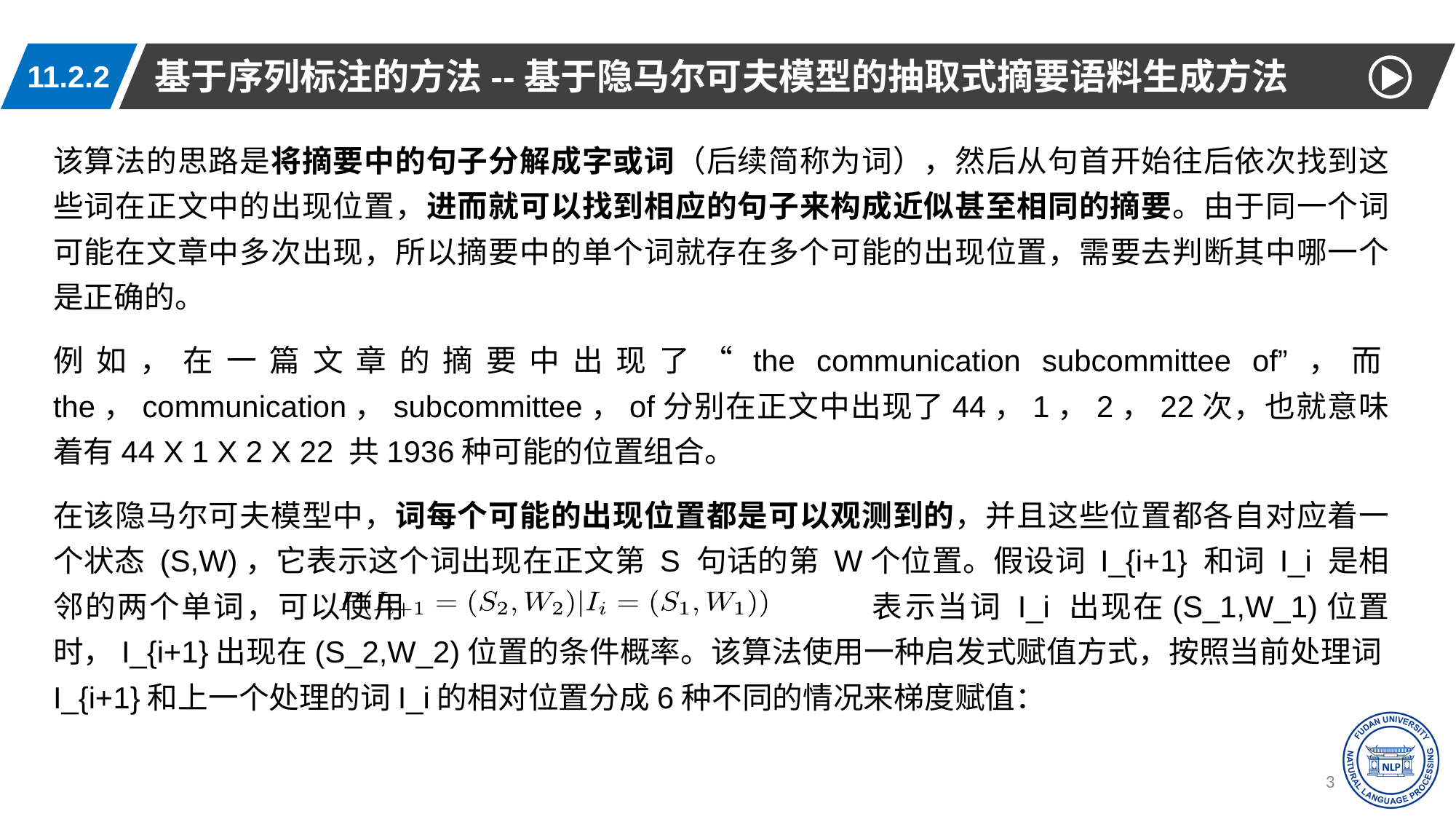

基于序列标注的方法--基于隐马尔可夫模型的抽取式摘要语料生成方法
11.2.2

该算法的思路是将摘要中的句子分解成字或词（后续简称为词），然后从句首开始往后依次找到这些词在正文中的出现位置，进而就可以找到相应的句子来构成近似甚至相同的摘要。由于同一个词可能在文章中多次出现，所以摘要中的单个词就存在多个可能的出现位置，需要去判断其中哪一个是正确的。
例如，在一篇文章的摘要中出现了“the communication subcommittee of”，而the，communication，subcommittee，of分别在正文中出现了44，1，2，22次，也就意味着有44 X 1 X 2 X 22 共1936种可能的位置组合。
在该隐马尔可夫模型中，词每个可能的出现位置都是可以观测到的，并且这些位置都各自对应着一个状态 (S,W)，它表示这个词出现在正文第 S 句话的第 W个位置。假设词 I_{i+1} 和词 I_i 是相邻的两个单词，可以使用                                                       表示当词 I_i 出现在(S_1,W_1)位置时，I_{i+1}出现在(S_2,W_2)位置的条件概率。该算法使用一种启发式赋值方式，按照当前处理词I_{i+1}和上一个处理的词I_i的相对位置分成6种不同的情况来梯度赋值：

35